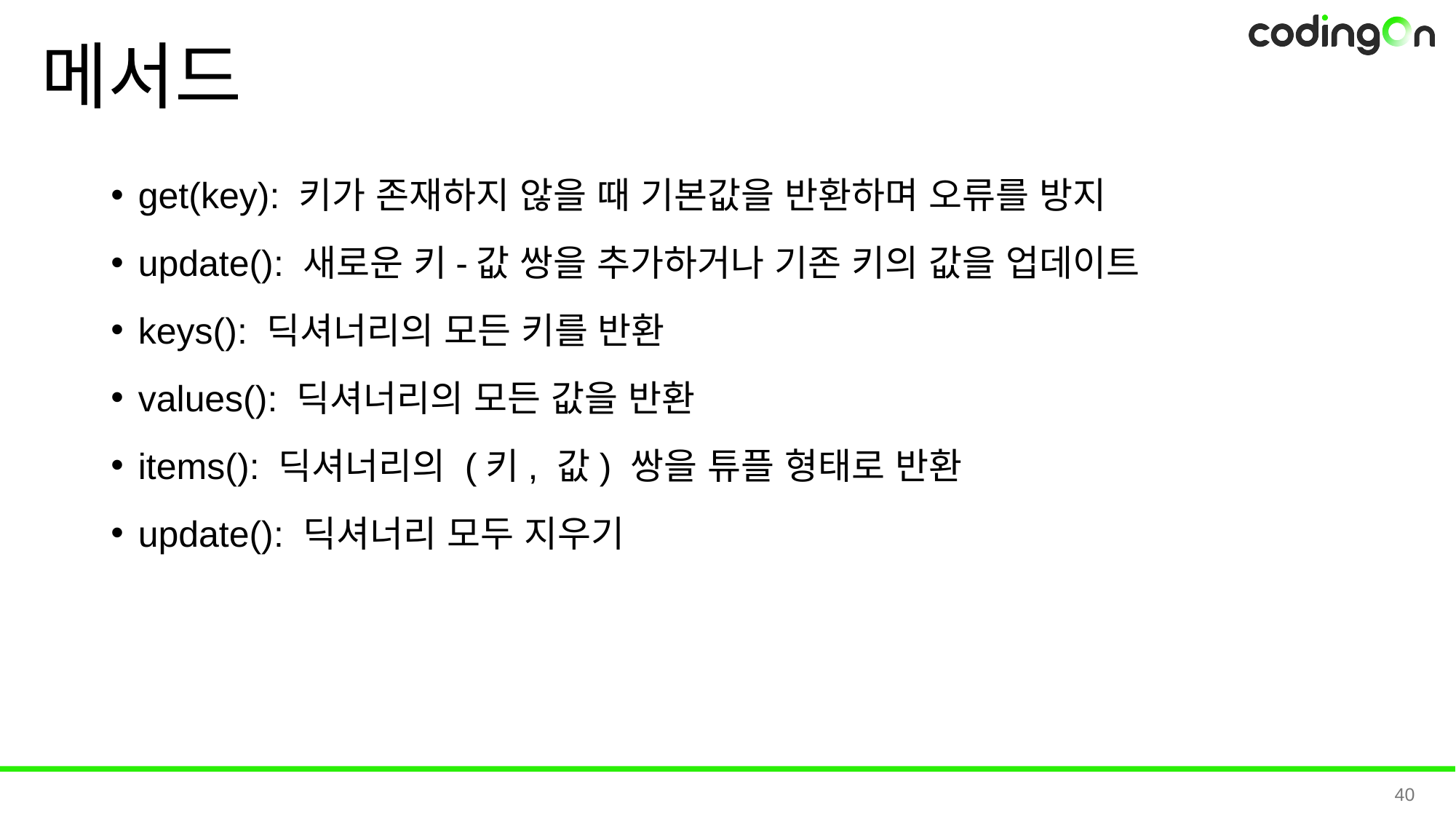

# 메서드
get(key): 키가 존재하지 않을 때 기본값을 반환하며 오류를 방지
update(): 새로운 키-값 쌍을 추가하거나 기존 키의 값을 업데이트
keys(): 딕셔너리의 모든 키를 반환
values(): 딕셔너리의 모든 값을 반환
items(): 딕셔너리의 (키, 값) 쌍을 튜플 형태로 반환
update(): 딕셔너리 모두 지우기
40